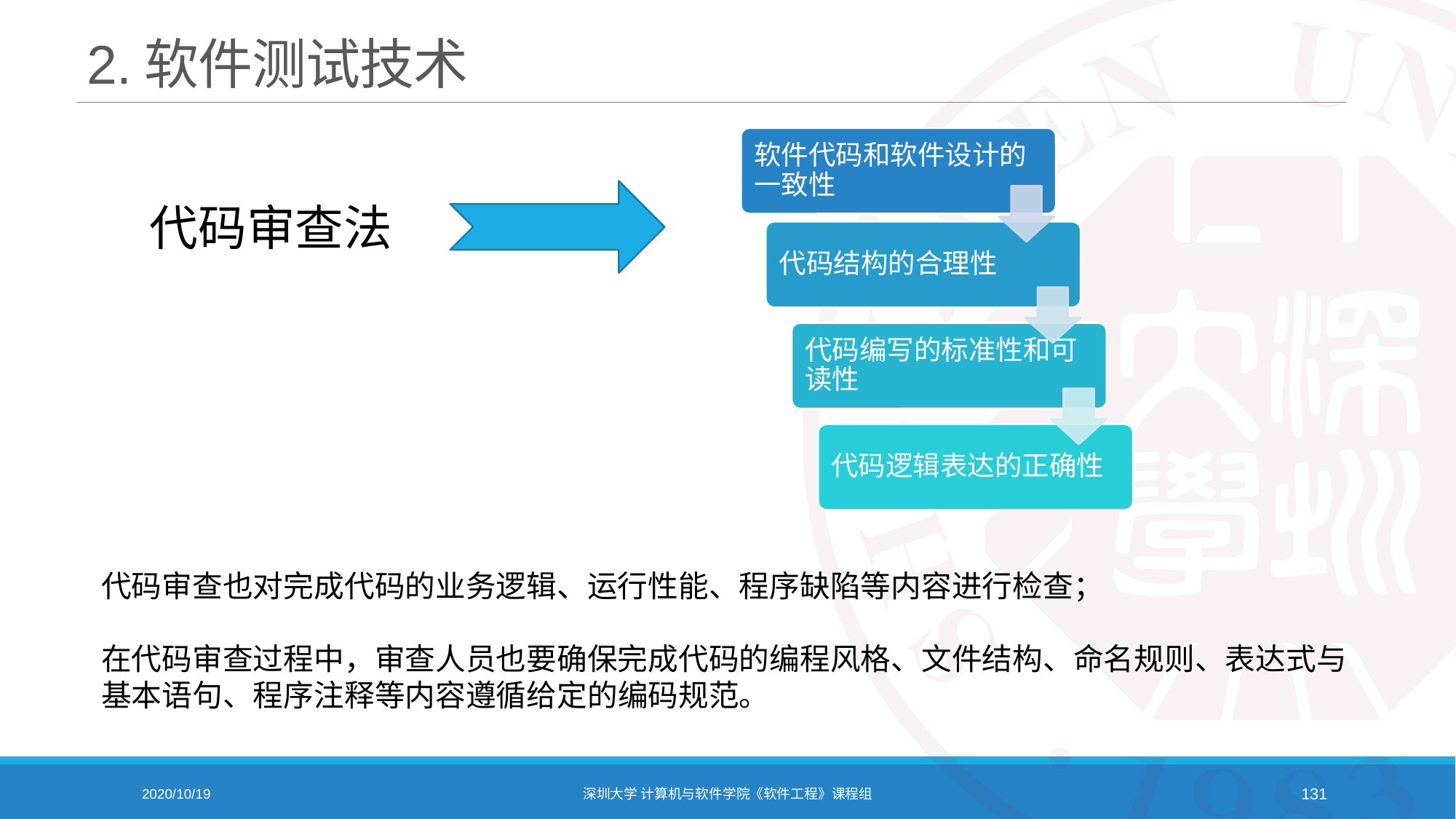

# 2.软件测试技术
软件代码和软件设计的一致性
代码结构的合理性
代码编写的标准性和可读性
代码逻辑表达的正确性

代码审查法
代码审查也对完成代码的业务逻辑、运行性能、程序缺陷等内容进行检查；

在代码审查过程中，审查人员也要确保完成代码的编程风格、文件结构、命名规则、表达式与基本语句、程序注释等内容遵循给定的编码规范。
2020/10/19
深圳大学 计算机与软件学院《软件工程》课程组
131